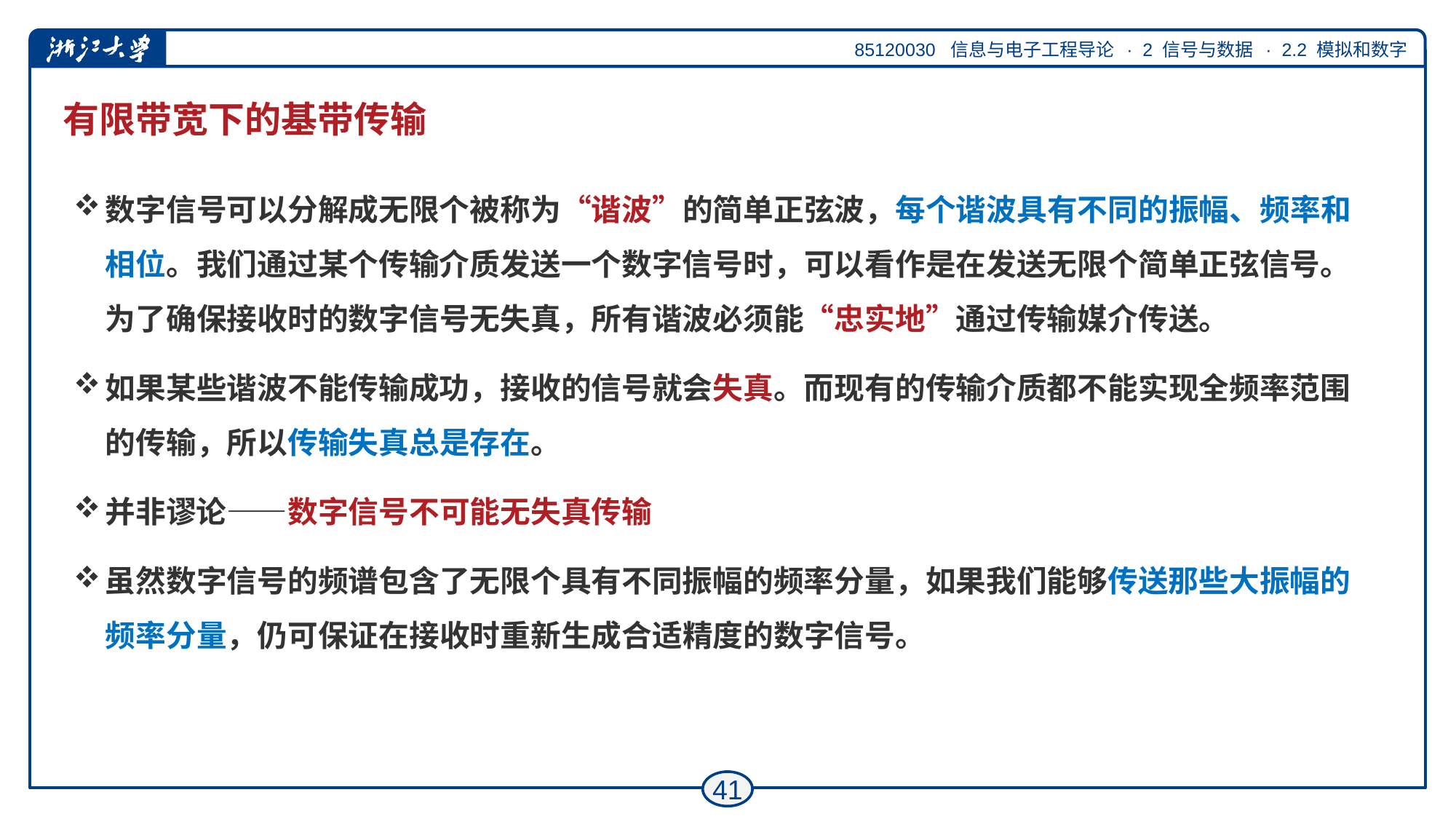

# 有限带宽下的基带传输
数字信号可以分解成无限个被称为“谐波”的简单正弦波，每个谐波具有不同的振幅、频率和相位。我们通过某个传输介质发送一个数字信号时，可以看作是在发送无限个简单正弦信号。为了确保接收时的数字信号无失真，所有谐波必须能“忠实地”通过传输媒介传送。
如果某些谐波不能传输成功，接收的信号就会失真。而现有的传输介质都不能实现全频率范围的传输，所以传输失真总是存在。
并非谬论——数字信号不可能无失真传输
虽然数字信号的频谱包含了无限个具有不同振幅的频率分量，如果我们能够传送那些大振幅的频率分量，仍可保证在接收时重新生成合适精度的数字信号。